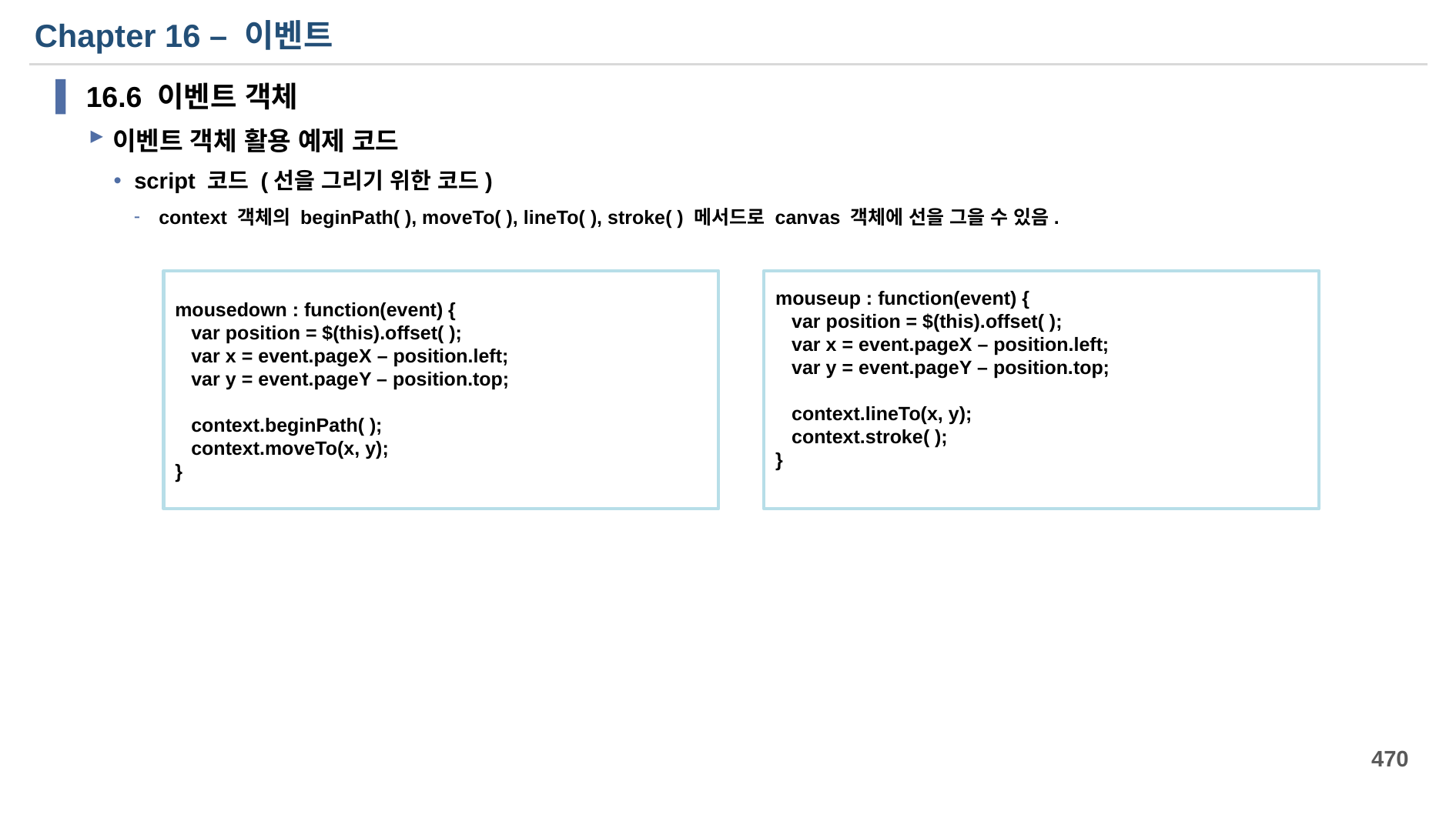

# Chapter 16 – 이벤트
16.6 이벤트 객체
이벤트 객체 활용 예제 코드
script 코드 (선을 그리기 위한 코드)
context 객체의 beginPath( ), moveTo( ), lineTo( ), stroke( ) 메서드로 canvas 객체에 선을 그을 수 있음.
mousedown : function(event) {
   var position = $(this).offset( );
   var x = event.pageX – position.left;
   var y = event.pageY – position.top;

   context.beginPath( );
   context.moveTo(x, y);
}
mouseup : function(event) {
   var position = $(this).offset( );
   var x = event.pageX – position.left;
   var y = event.pageY – position.top;

   context.lineTo(x, y);
   context.stroke( );
}

470